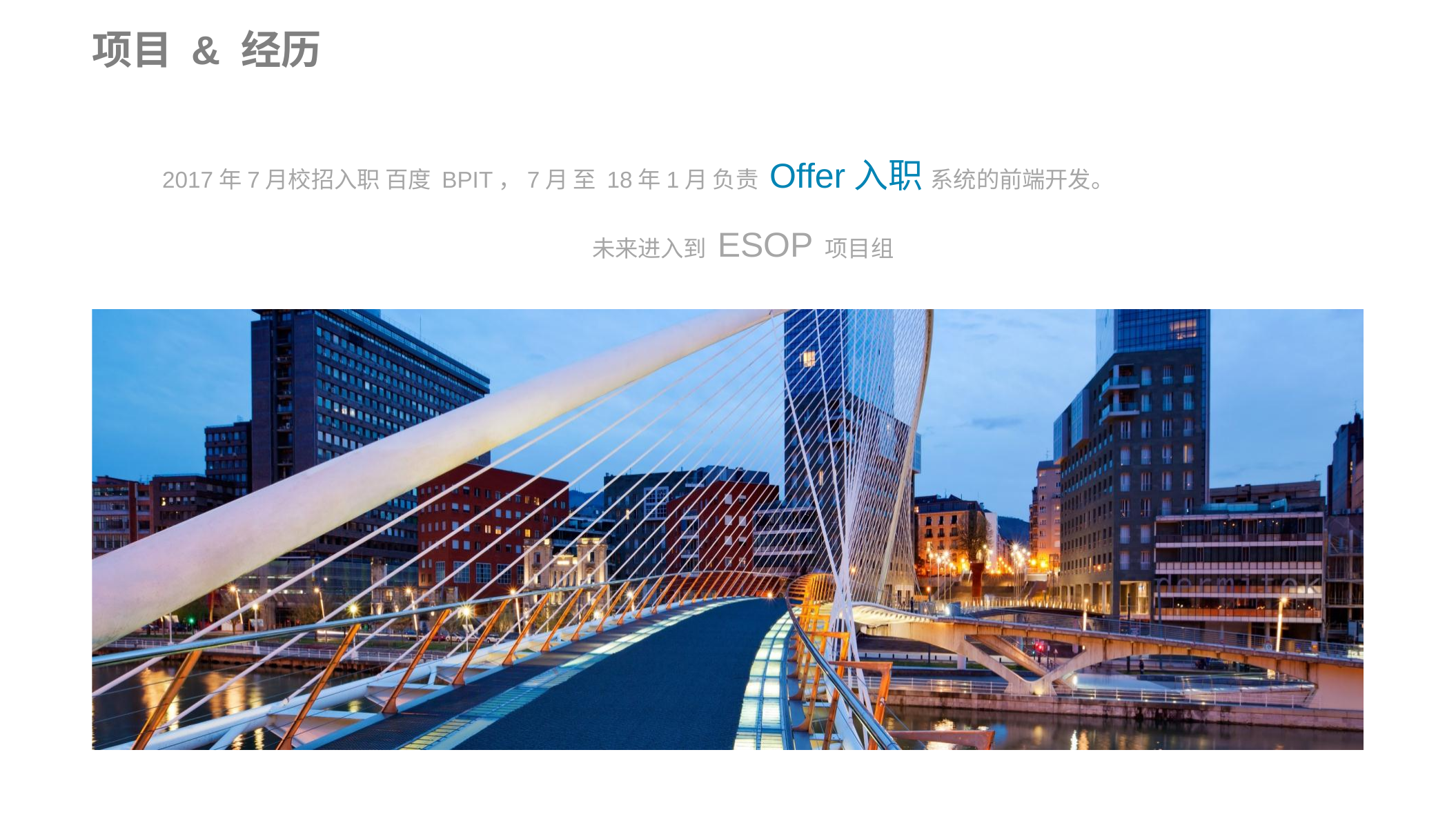

项目 & 经历
2017年7月校招入职 百度 BPIT，7月 至 18年1月 负责 Offer入职 系统的前端开发。

				  未来进入到 ESOP 项目组